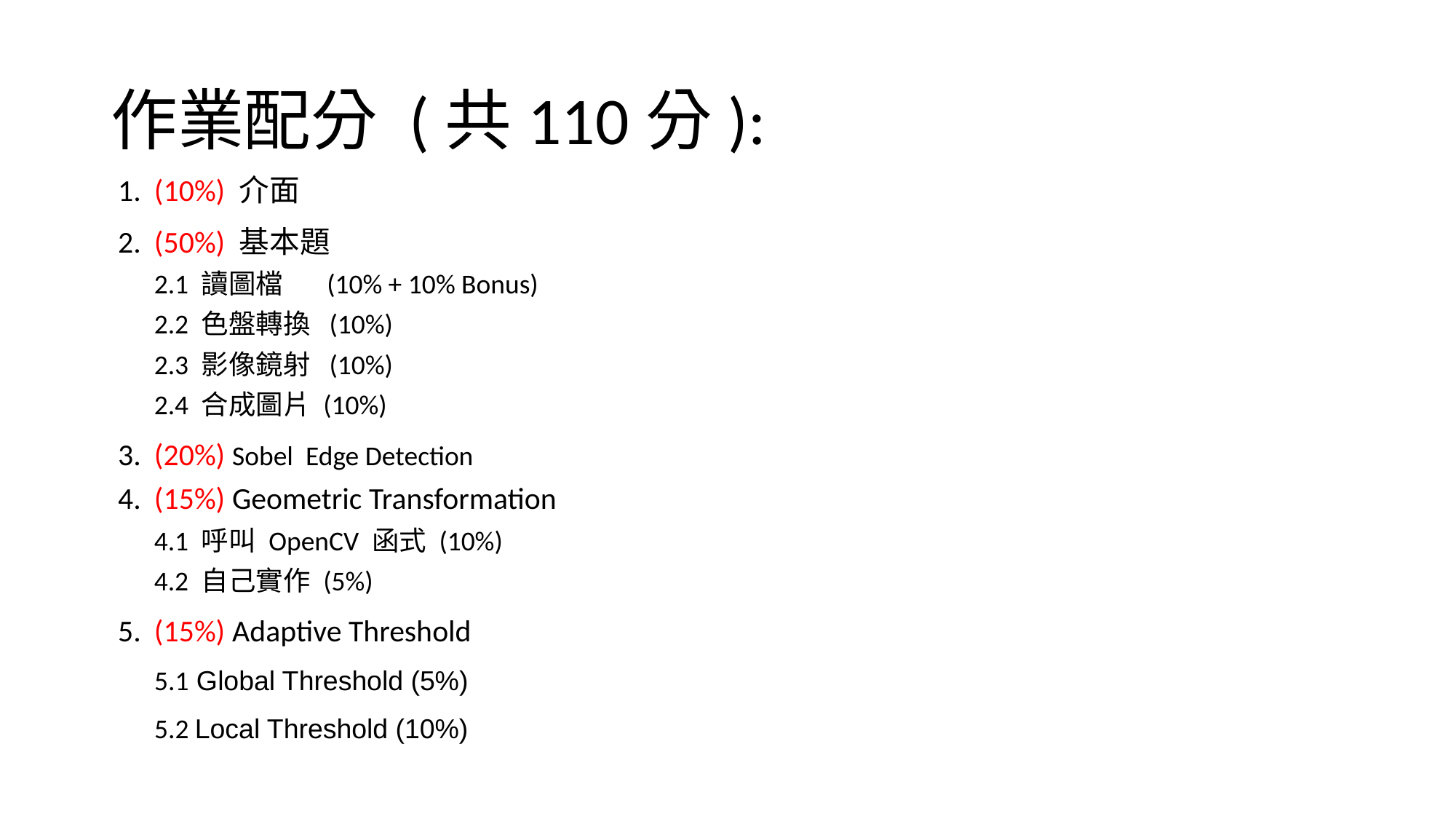

# 作業配分 (共110分):
 1.	(10%) 介面
 2. 	(50%) 基本題
	2.1 讀圖檔      (10% + 10% Bonus)
	2.2 色盤轉換  (10%)
	2.3 影像鏡射  (10%)
	2.4 合成圖片 (10%)
 3. 	(20%) Sobel  Edge Detection
 4. 	(15%) Geometric Transformation
	4.1 呼叫 OpenCV 函式 (10%)
	4.2 自己實作 (5%)
 5. 	(15%) Adaptive Threshold
       5.1 Global Threshold (5%)
       5.2 Local Threshold (10%)